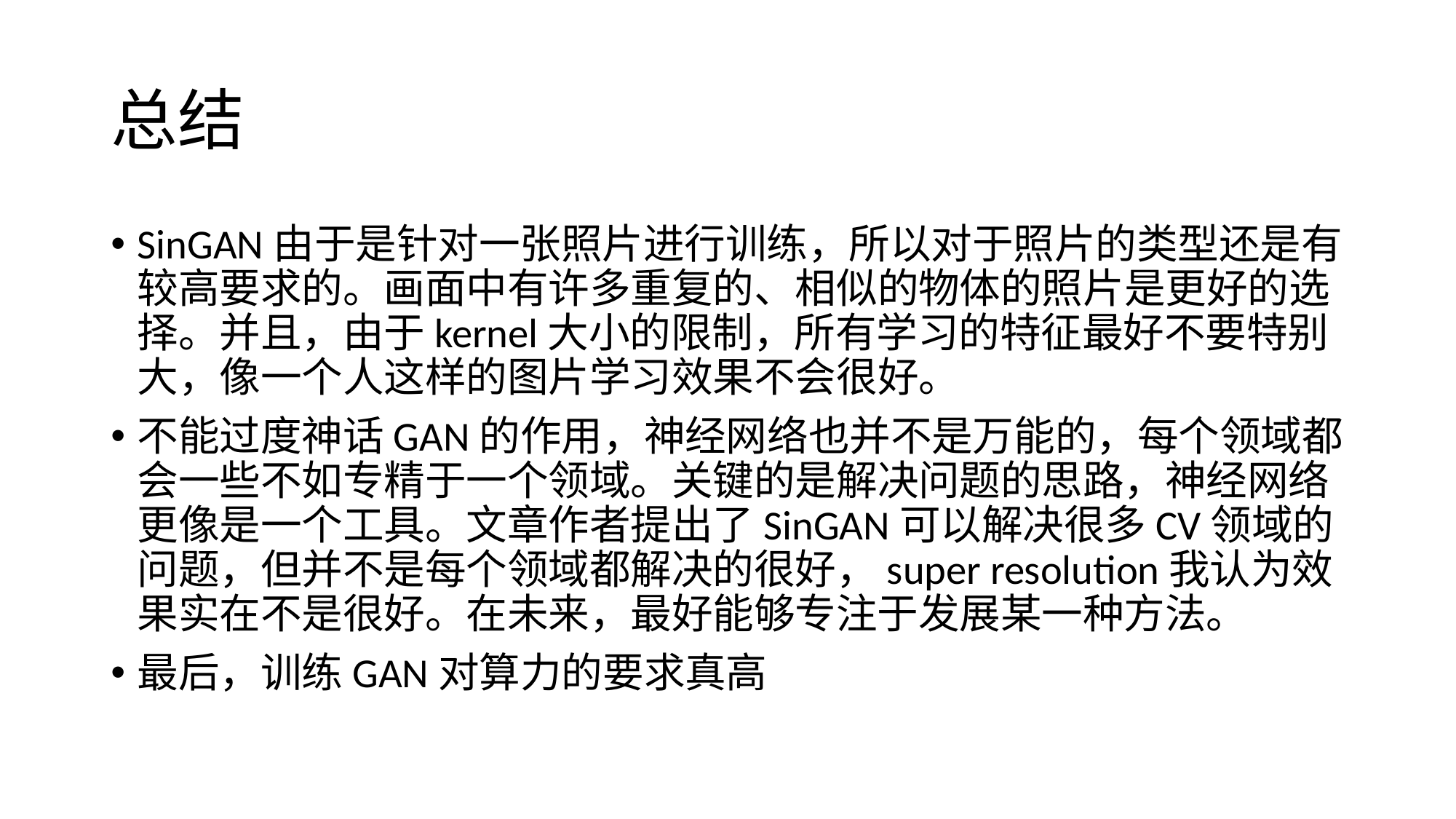

# 总结
SinGAN由于是针对一张照片进行训练，所以对于照片的类型还是有较高要求的。画面中有许多重复的、相似的物体的照片是更好的选择。并且，由于kernel大小的限制，所有学习的特征最好不要特别大，像一个人这样的图片学习效果不会很好。
不能过度神话GAN的作用，神经网络也并不是万能的，每个领域都会一些不如专精于一个领域。关键的是解决问题的思路，神经网络更像是一个工具。文章作者提出了SinGAN可以解决很多CV领域的问题，但并不是每个领域都解决的很好，super resolution我认为效果实在不是很好。在未来，最好能够专注于发展某一种方法。
最后，训练GAN对算力的要求真高